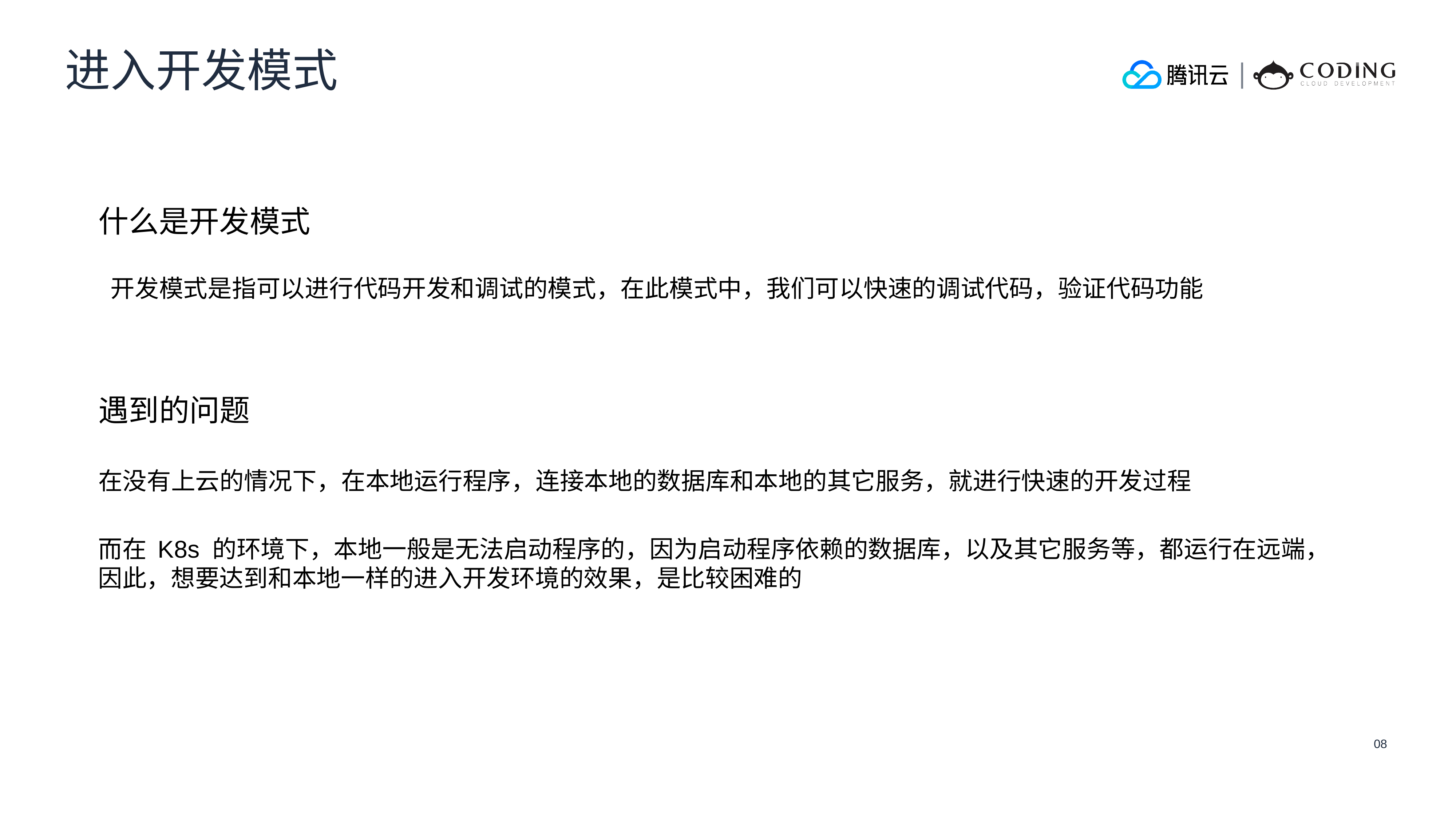

进入开发模式
什么是开发模式
开发模式是指可以进行代码开发和调试的模式，在此模式中，我们可以快速的调试代码，验证代码功能
遇到的问题
在没有上云的情况下，在本地运行程序，连接本地的数据库和本地的其它服务，就进行快速的开发过程
而在 K8s 的环境下，本地一般是无法启动程序的，因为启动程序依赖的数据库，以及其它服务等，都运行在远端，
因此，想要达到和本地一样的进入开发环境的效果，是比较困难的
08